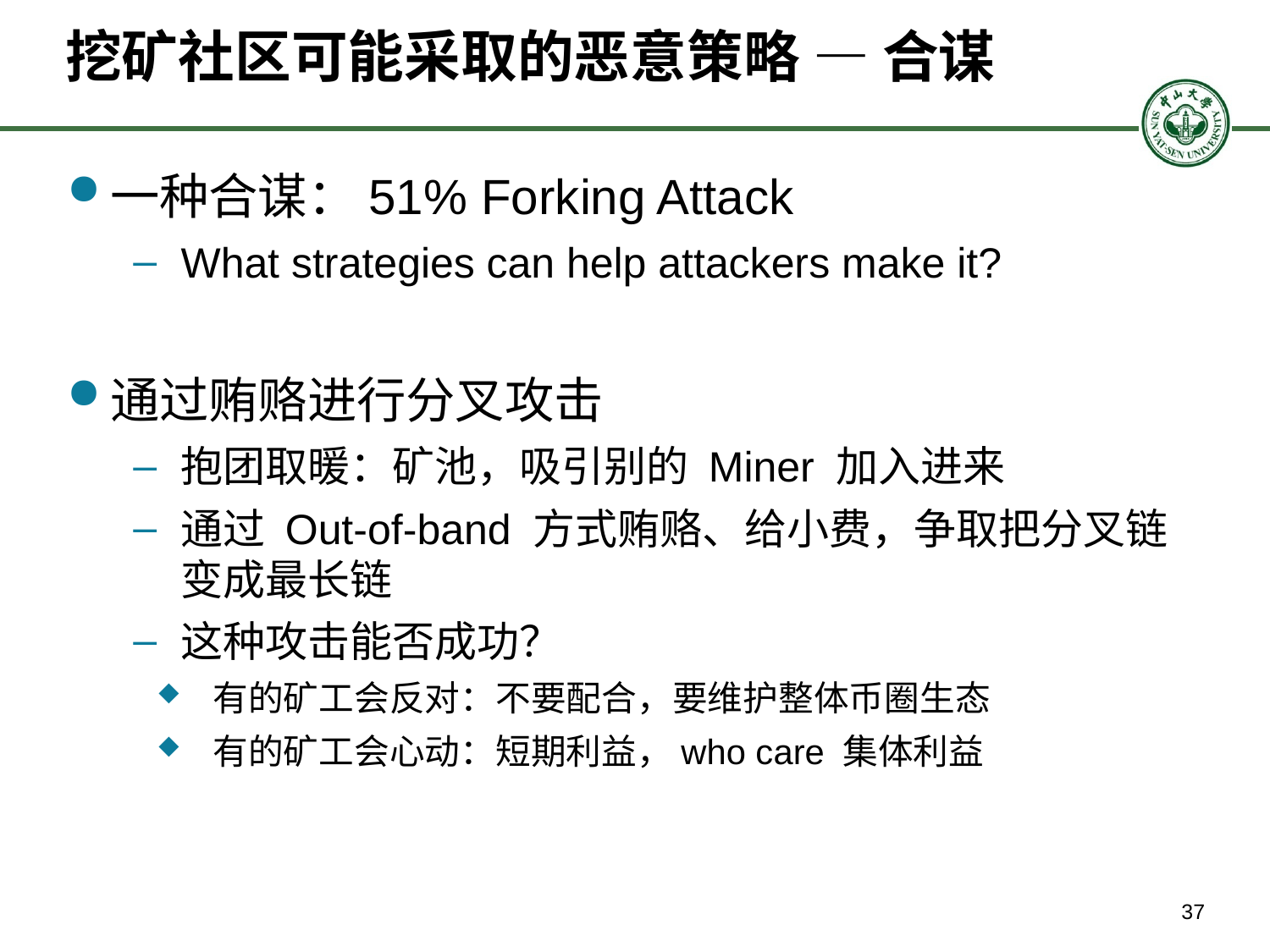

# 挖矿社区可能采取的恶意策略 — 合谋
一种合谋：51% Forking Attack
What strategies can help attackers make it?

通过贿赂进行分叉攻击
抱团取暖：矿池，吸引别的 Miner 加入进来
通过 Out-of-band 方式贿赂、给小费，争取把分叉链变成最长链
这种攻击能否成功？
 有的矿工会反对：不要配合，要维护整体币圈生态
 有的矿工会心动：短期利益，who care 集体利益